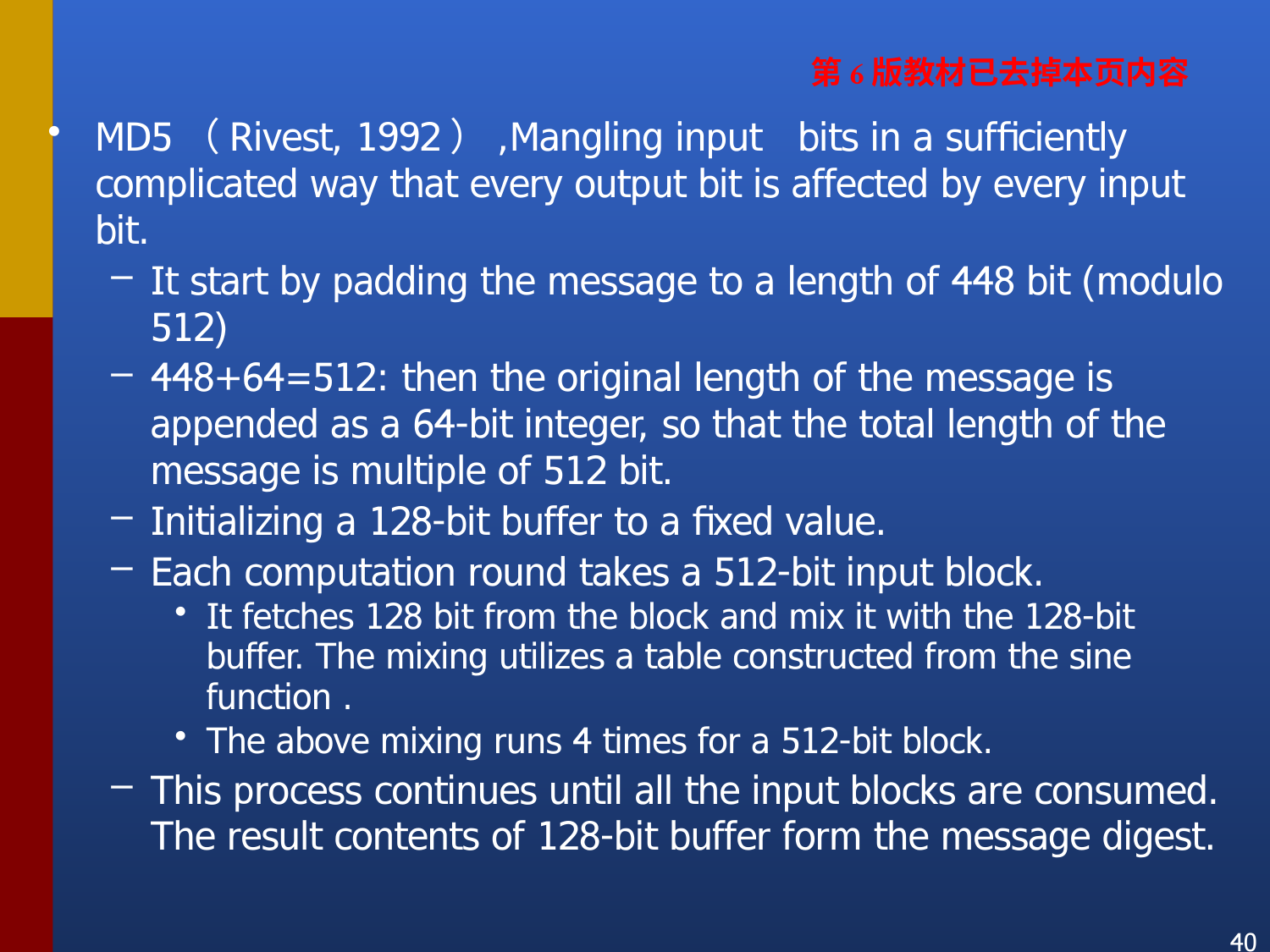

第6版教材已去掉本页内容
MD5（Rivest, 1992）,Mangling input   bits in a sufficiently complicated way that every output bit is affected by every input bit.
It start by padding the message to a length of 448 bit (modulo 512)
448+64=512: then the original length of the message is appended as a 64-bit integer, so that the total length of the message is multiple of 512 bit.
Initializing a 128-bit buffer to a fixed value.
Each computation round takes a 512-bit input block.
It fetches 128 bit from the block and mix it with the 128-bit buffer. The mixing utilizes a table constructed from the sine function .
The above mixing runs 4 times for a 512-bit block.
This process continues until all the input blocks are consumed. The result contents of 128-bit buffer form the message digest.
40